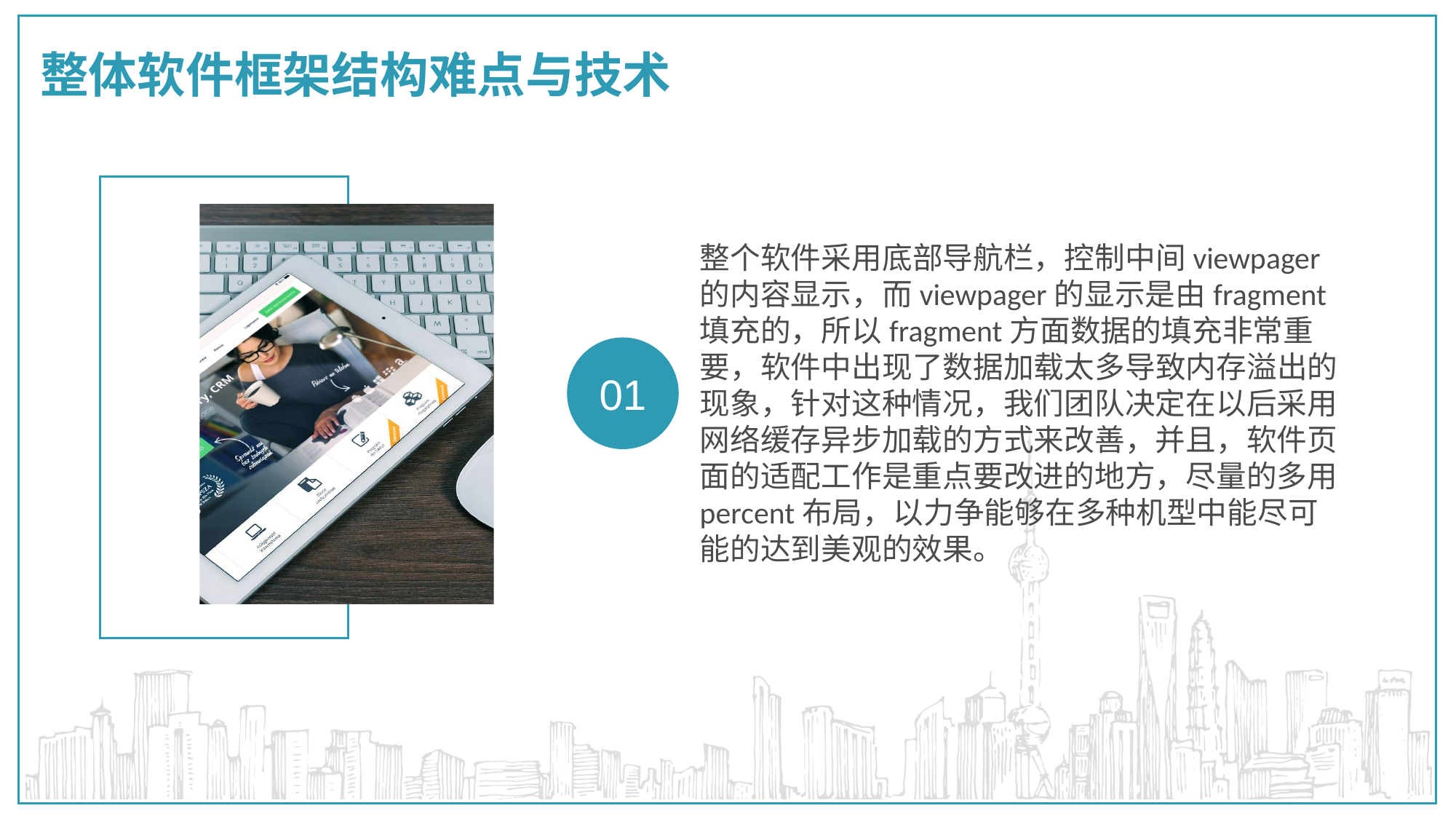

# 整体软件框架结构难点与技术

整个软件采用底部导航栏，控制中间viewpager的内容显示，而viewpager的显示是由fragment填充的，所以fragment方面数据的填充非常重要，软件中出现了数据加载太多导致内存溢出的现象，针对这种情况，我们团队决定在以后采用网络缓存异步加载的方式来改善，并且，软件页面的适配工作是重点要改进的地方，尽量的多用percent布局，以力争能够在多种机型中能尽可能的达到美观的效果。
01